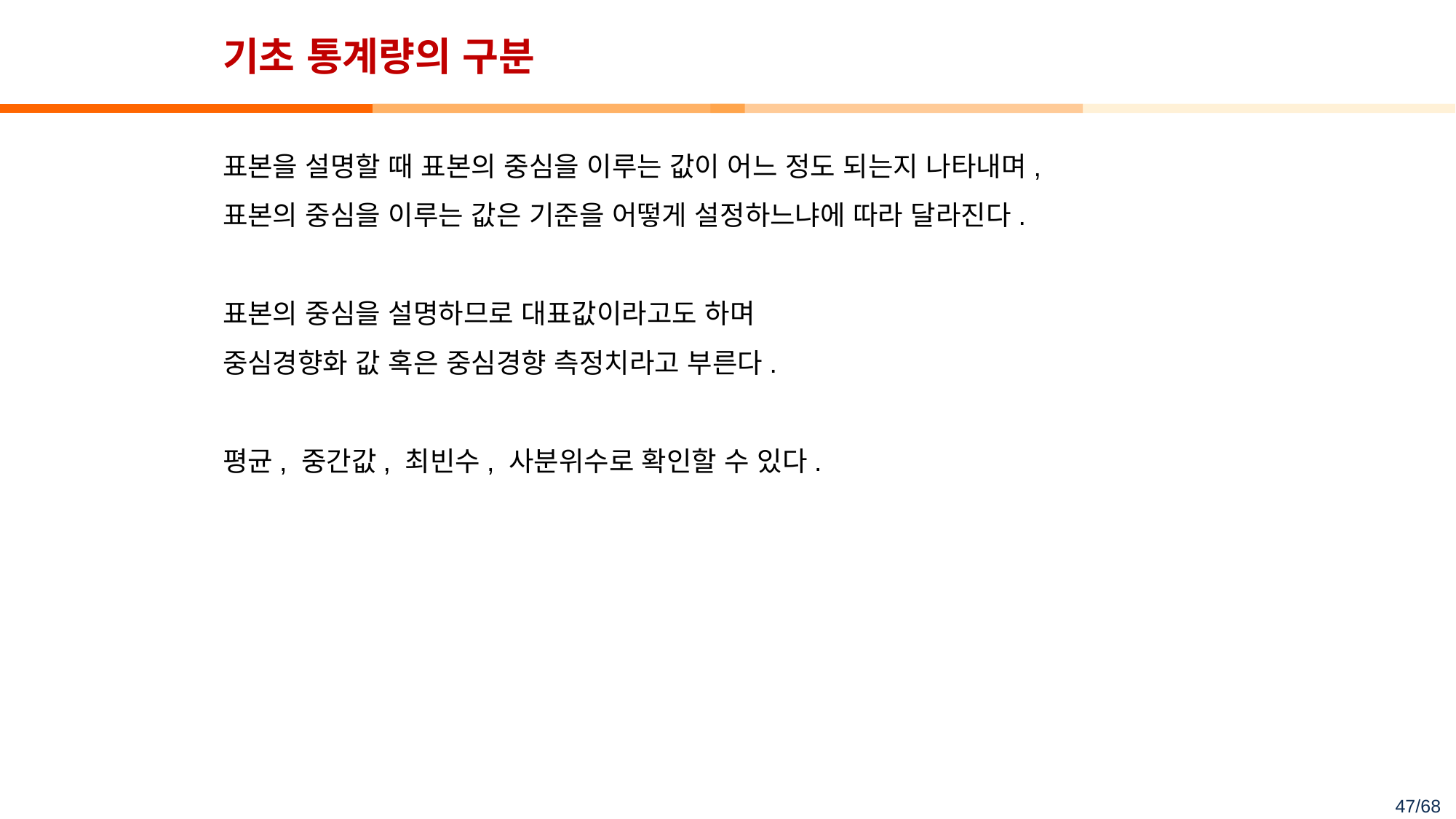

# 기초 통계량의 구분
표본을 설명할 때 표본의 중심을 이루는 값이 어느 정도 되는지 나타내며,
표본의 중심을 이루는 값은 기준을 어떻게 설정하느냐에 따라 달라진다.

표본의 중심을 설명하므로 대표값이라고도 하며
중심경향화 값 혹은 중심경향 측정치라고 부른다.

평균, 중간값, 최빈수, 사분위수로 확인할 수 있다.